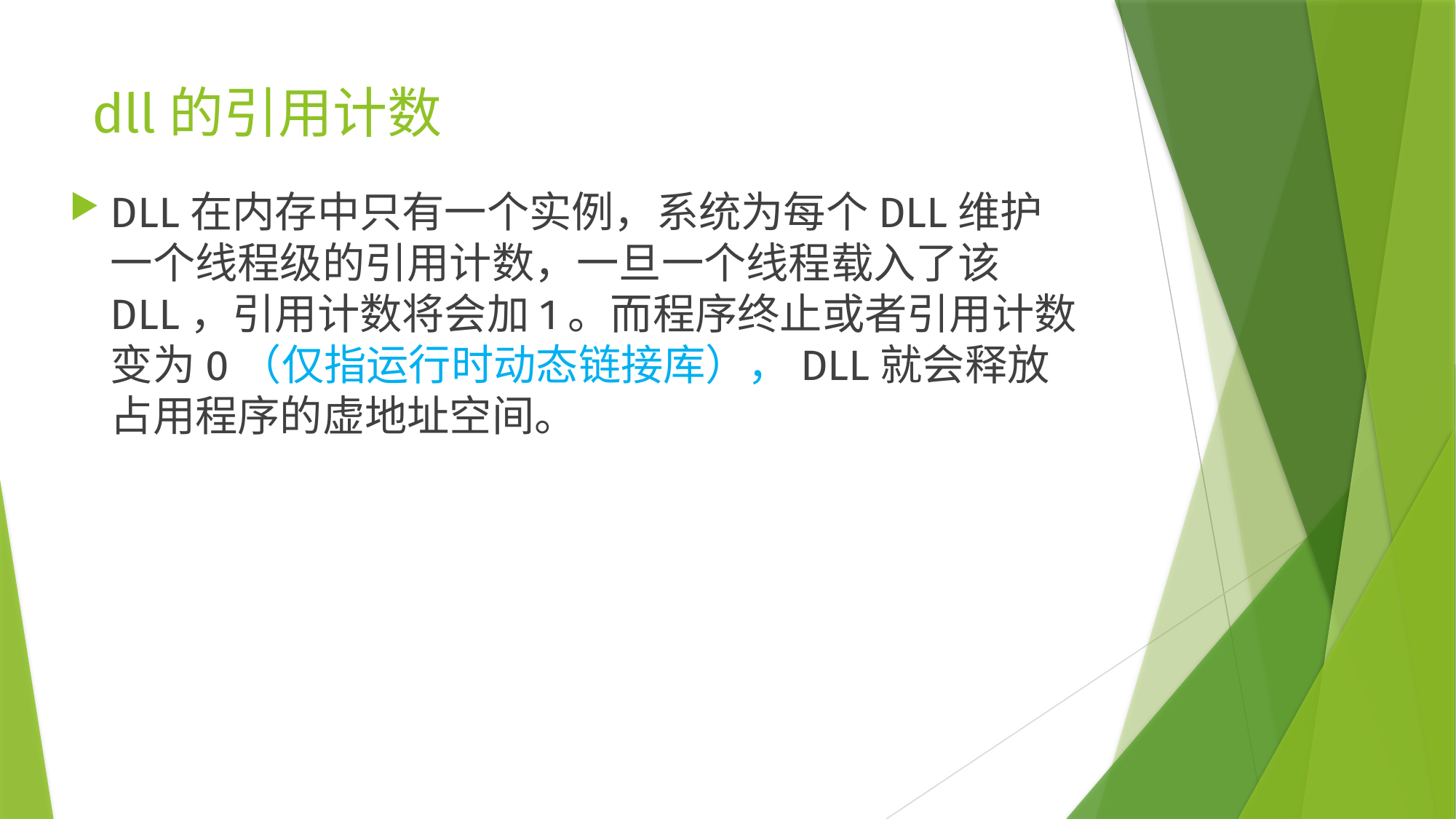

# dll的引用计数
DLL在内存中只有一个实例，系统为每个DLL维护一个线程级的引用计数，一旦一个线程载入了该DLL，引用计数将会加1。而程序终止或者引用计数变为0（仅指运行时动态链接库），DLL就会释放占用程序的虚地址空间。